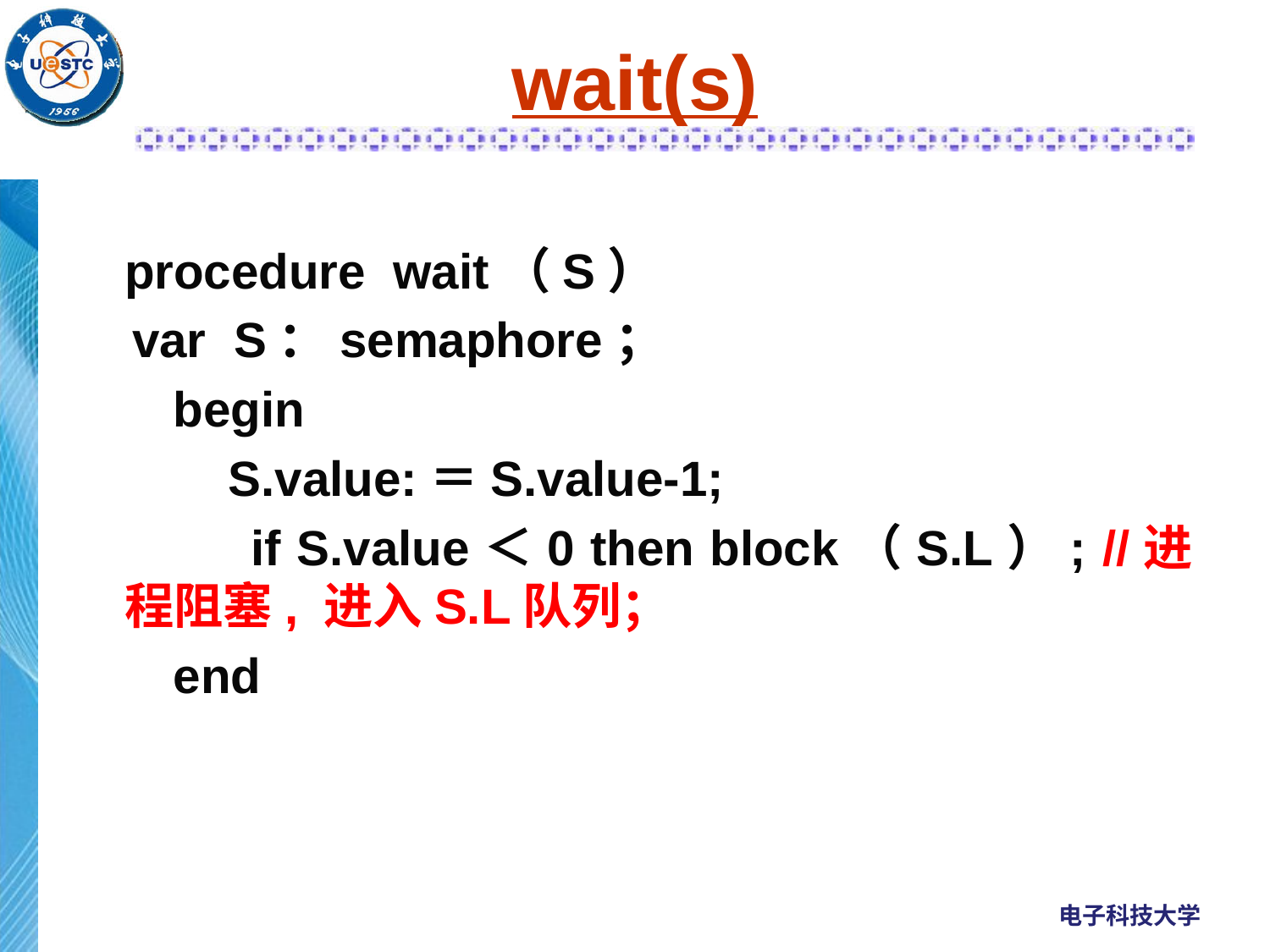

wait(s)
	procedure  wait（S）
    var  S：semaphore；
       begin
           S.value:＝S.value-1;
           if S.value＜0 then block（S.L）; //进程阻塞, 进入S.L队列；
       end